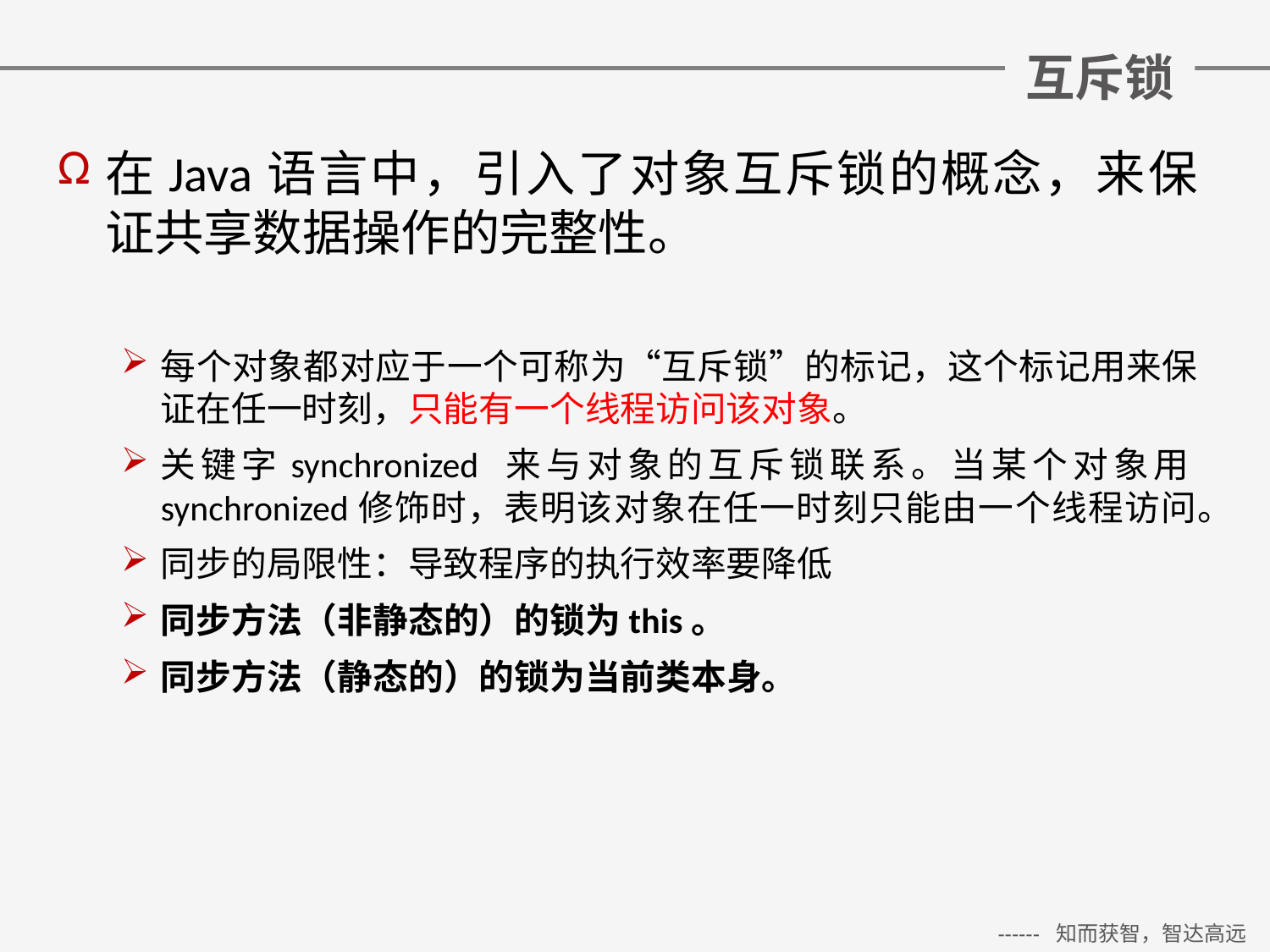

# 互斥锁
在Java语言中，引入了对象互斥锁的概念，来保证共享数据操作的完整性。

每个对象都对应于一个可称为“互斥锁”的标记，这个标记用来保证在任一时刻，只能有一个线程访问该对象。
关键字synchronized 来与对象的互斥锁联系。当某个对象用synchronized修饰时，表明该对象在任一时刻只能由一个线程访问。
同步的局限性：导致程序的执行效率要降低
同步方法（非静态的）的锁为this。
同步方法（静态的）的锁为当前类本身。